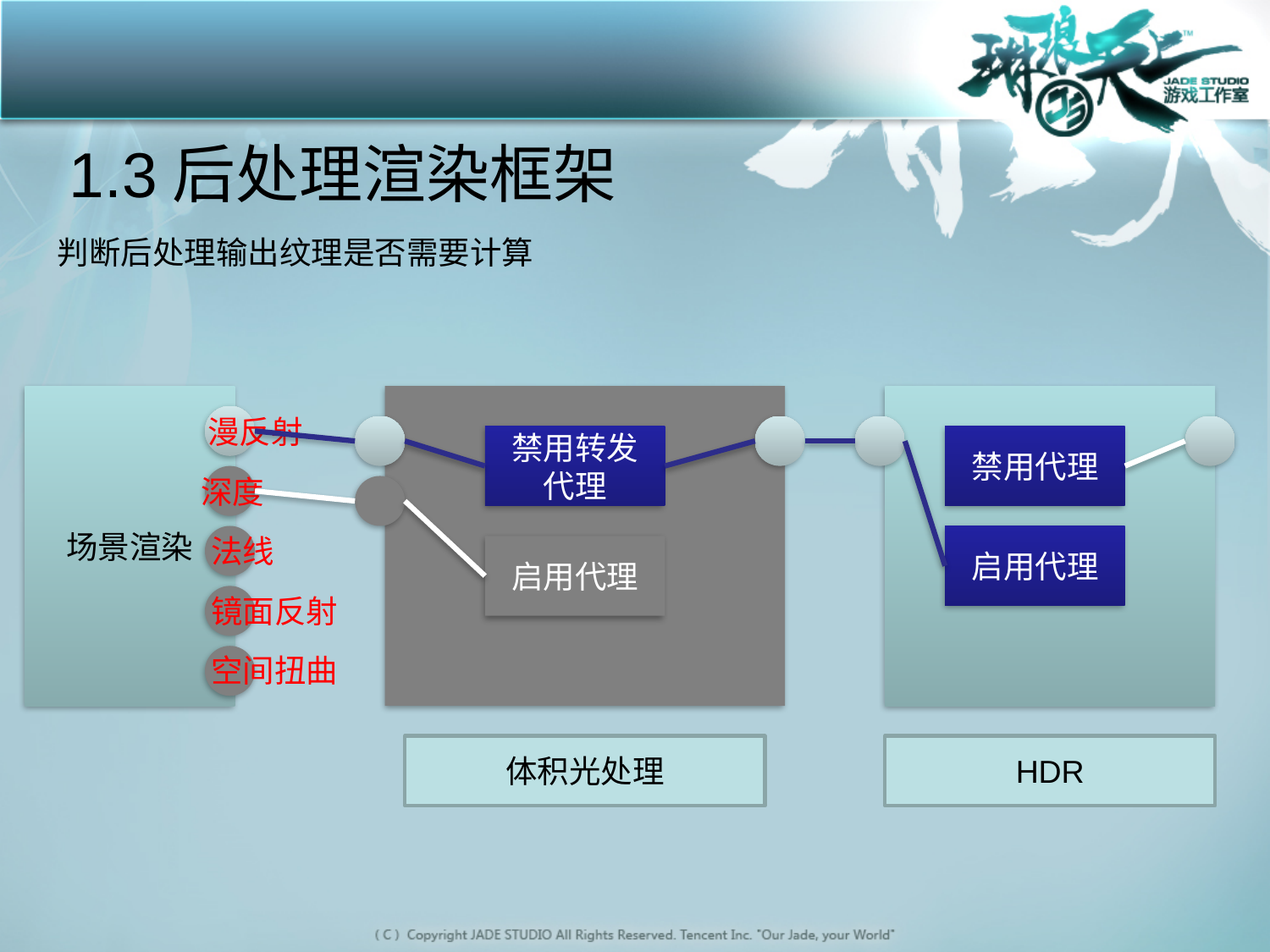

# 1.3后处理渲染框架
判断后处理输出纹理是否需要计算
场景渲染

漫反射

禁用转发代理
禁用代理

深度

法线

启用代理
启用代理
镜面反射

空间扭曲

体积光处理
HDR